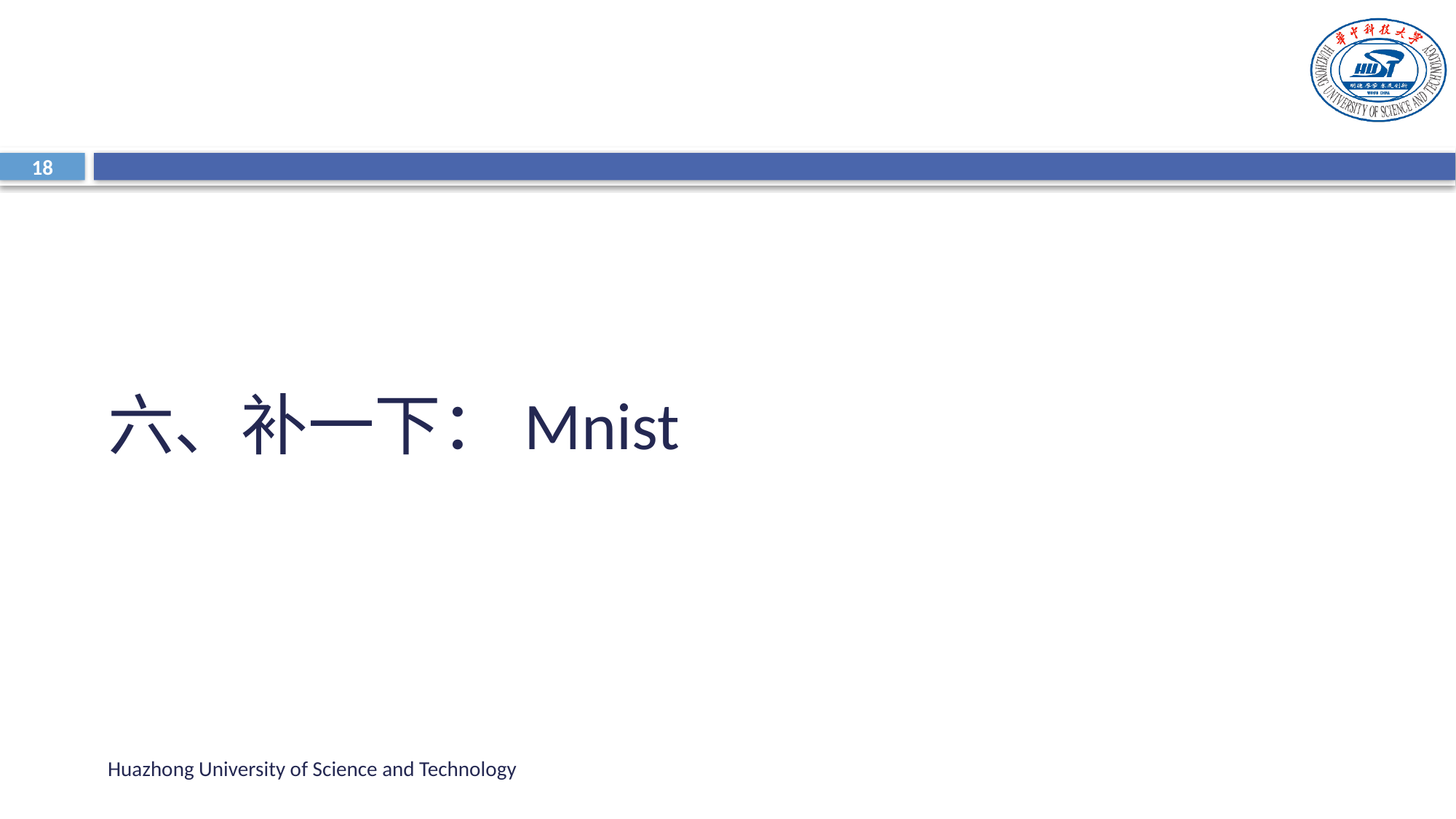

18
六、补一下：Mnist
Huazhong University of Science and Technology